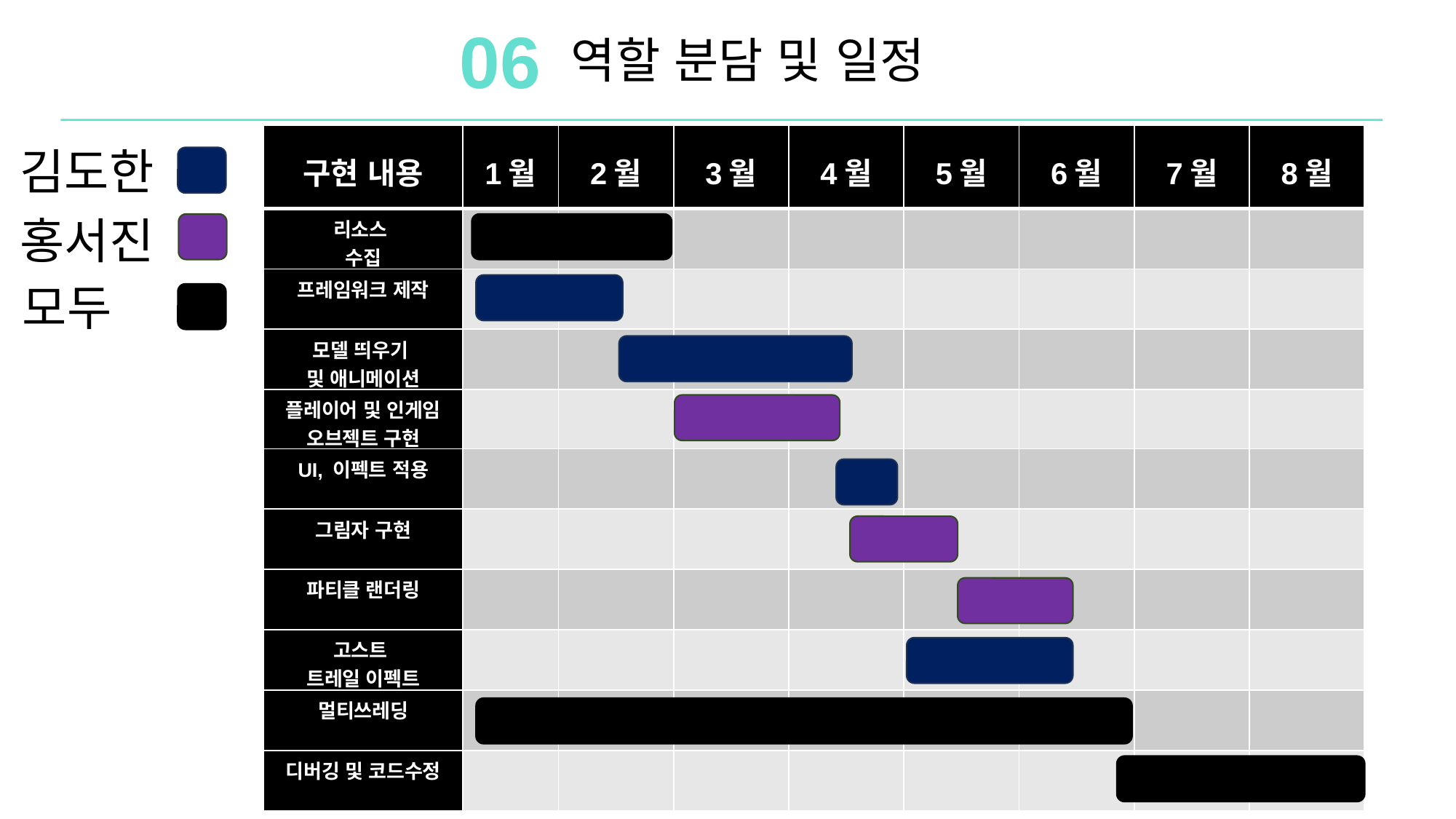

06
역할 분담 및 일정

| 구현 내용 | 1월 | 2월 | 3월 | 4월 | 5월 | 6월 | 7월 | 8월 |
| --- | --- | --- | --- | --- | --- | --- | --- | --- |
| 리소스 수집 |  |  |  |  |  |  |  |  |
| 프레임워크 제작 |  |  |  |  |  |  |  |  |
| 모델 띄우기 및 애니메이션 |  |  |  |  |  |  |  |  |
| 플레이어 및 인게임 오브젝트 구현 |  |  |  |  |  |  |  |  |
| UI, 이펙트 적용 |  |  |  |  |  |  |  |  |
| 그림자 구현 |  |  |  |  |  |  |  |  |
| 파티클 랜더링 |  |  |  |  |  |  |  |  |
| 고스트 트레일 이펙트 |  |  |  |  |  |  |  |  |
| 멀티쓰레딩 |  |  |  |  |  |  |  |  |
| 디버깅 및 코드수정 |  |  |  |  |  |  |  |  |
김도한

홍서진

모두